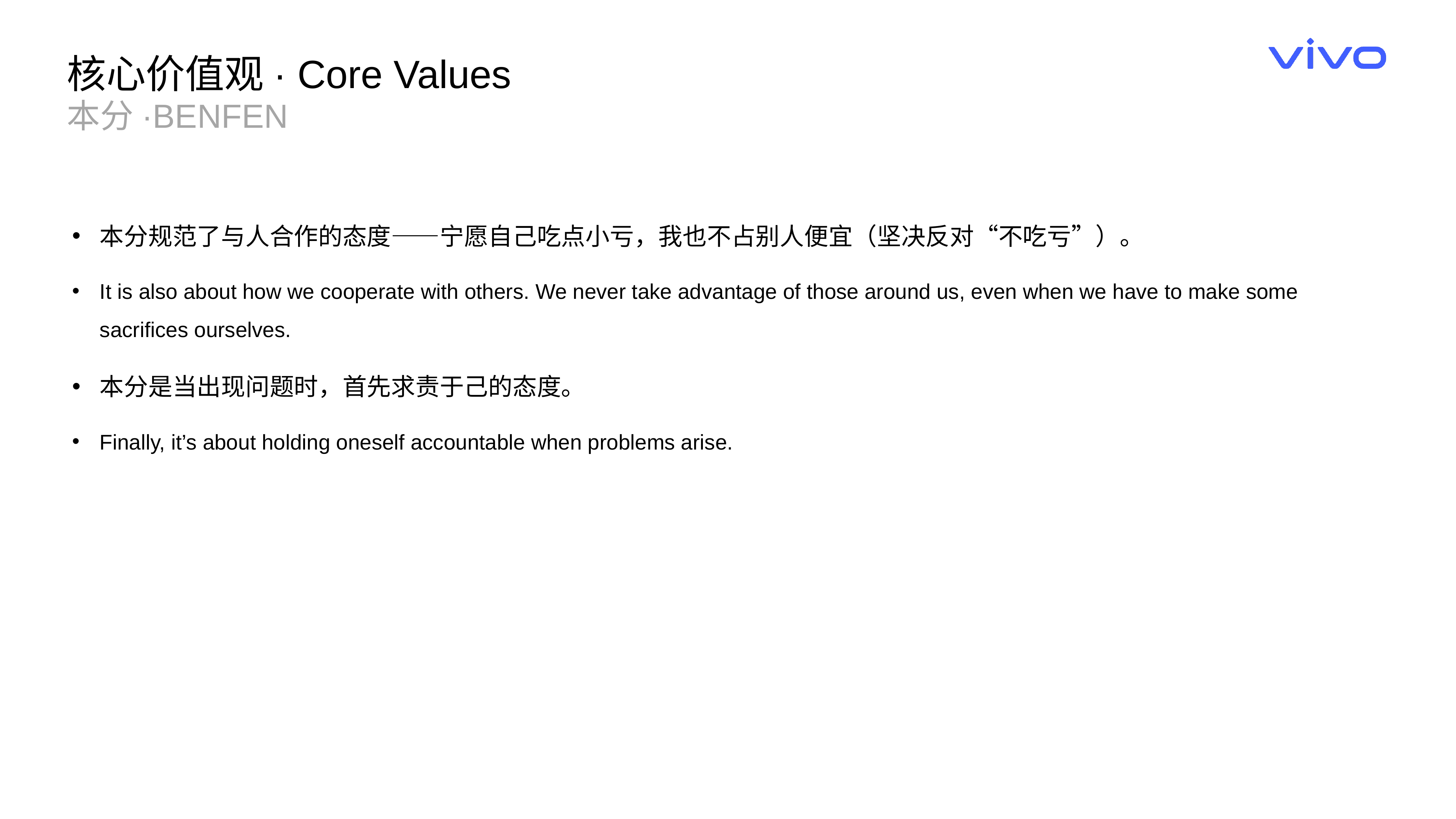

核心价值观· Core Values
本分·BENFEN
本分规范了与人合作的态度——宁愿自己吃点小亏，我也不占别人便宜（坚决反对“不吃亏”）。
It is also about how we cooperate with others. We never take advantage of those around us, even when we have to make some sacrifices ourselves.
本分是当出现问题时，首先求责于己的态度。
Finally, it’s about holding oneself accountable when problems arise.